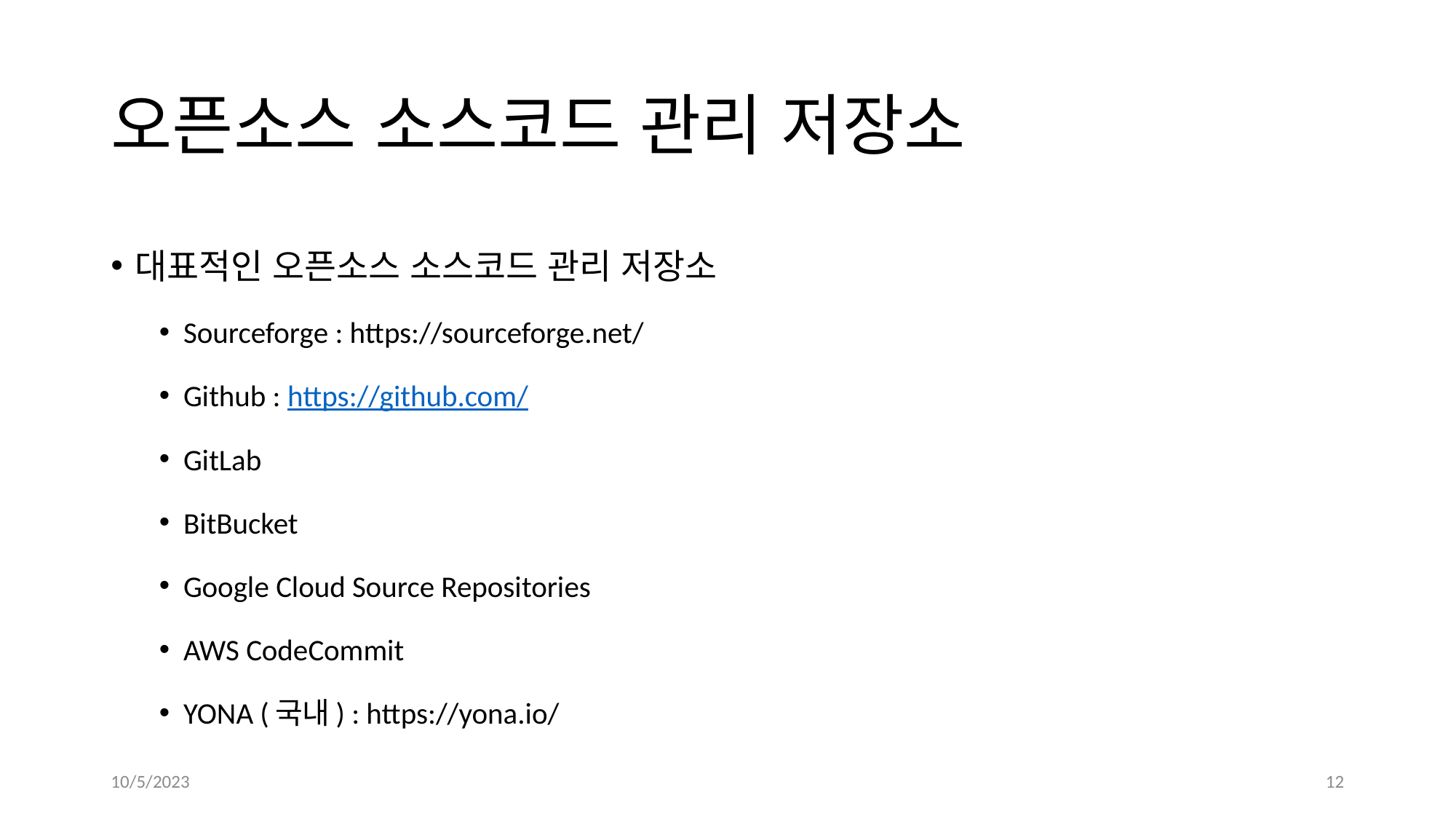

# 오픈소스 소스코드 관리 저장소
대표적인 오픈소스 소스코드 관리 저장소
Sourceforge : https://sourceforge.net/
Github : https://github.com/
GitLab
BitBucket
Google Cloud Source Repositories
AWS CodeCommit
YONA (국내) : https://yona.io/
10/5/2023
12